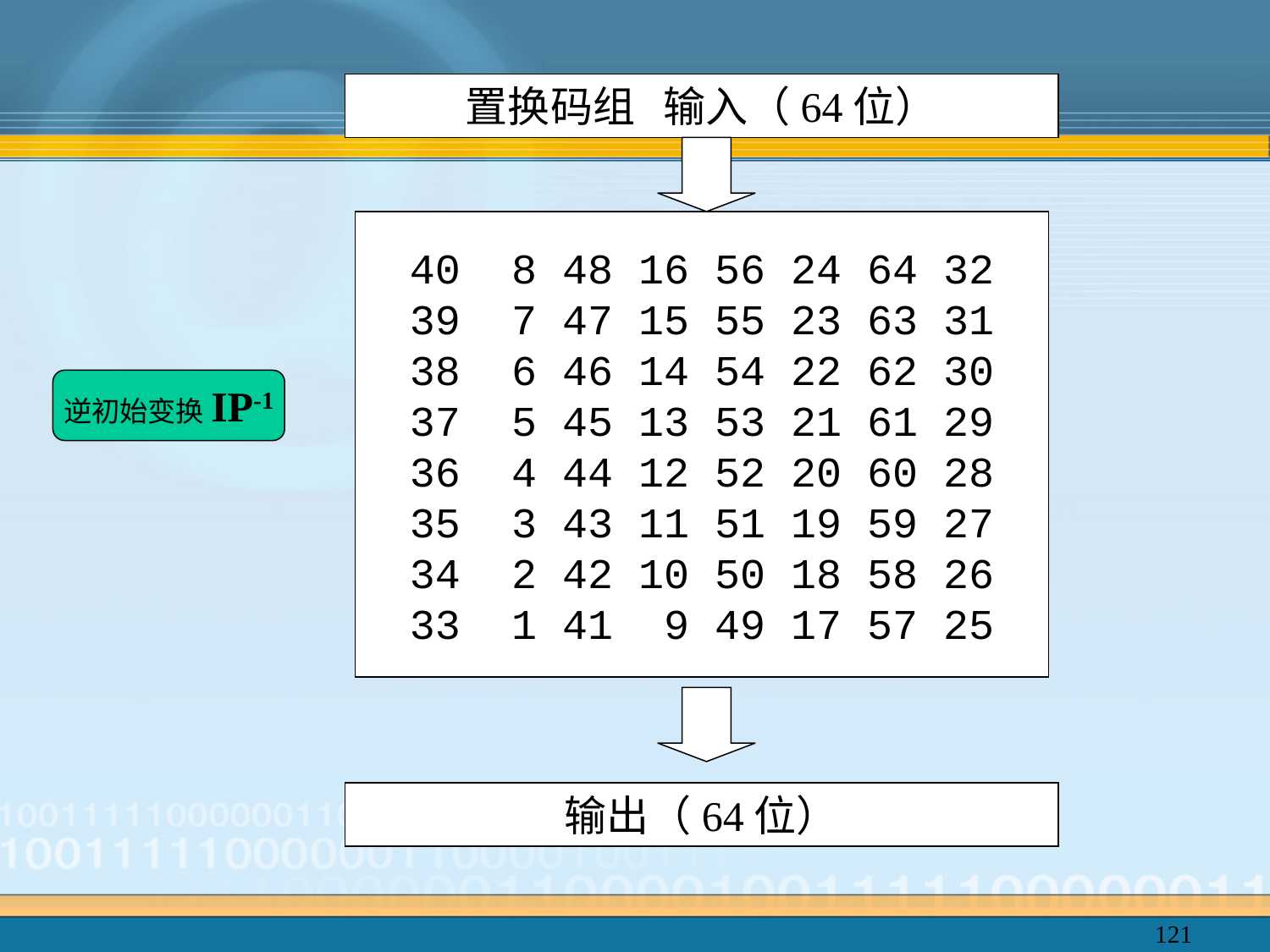

置换码组   输入（64位）

40  8 48 16 56 24 64 32
39  7 47 15 55 23 63 31
38  6 46 14 54 22 62 30
37  5 45 13 53 21 61 29
36  4 44 12 52 20 60 28
35  3 43 11 51 19 59 27
34  2 42 10 50 18 58 26
33  1 41  9 49 17 57 25
逆初始变换IP-1

输出（64位）
121